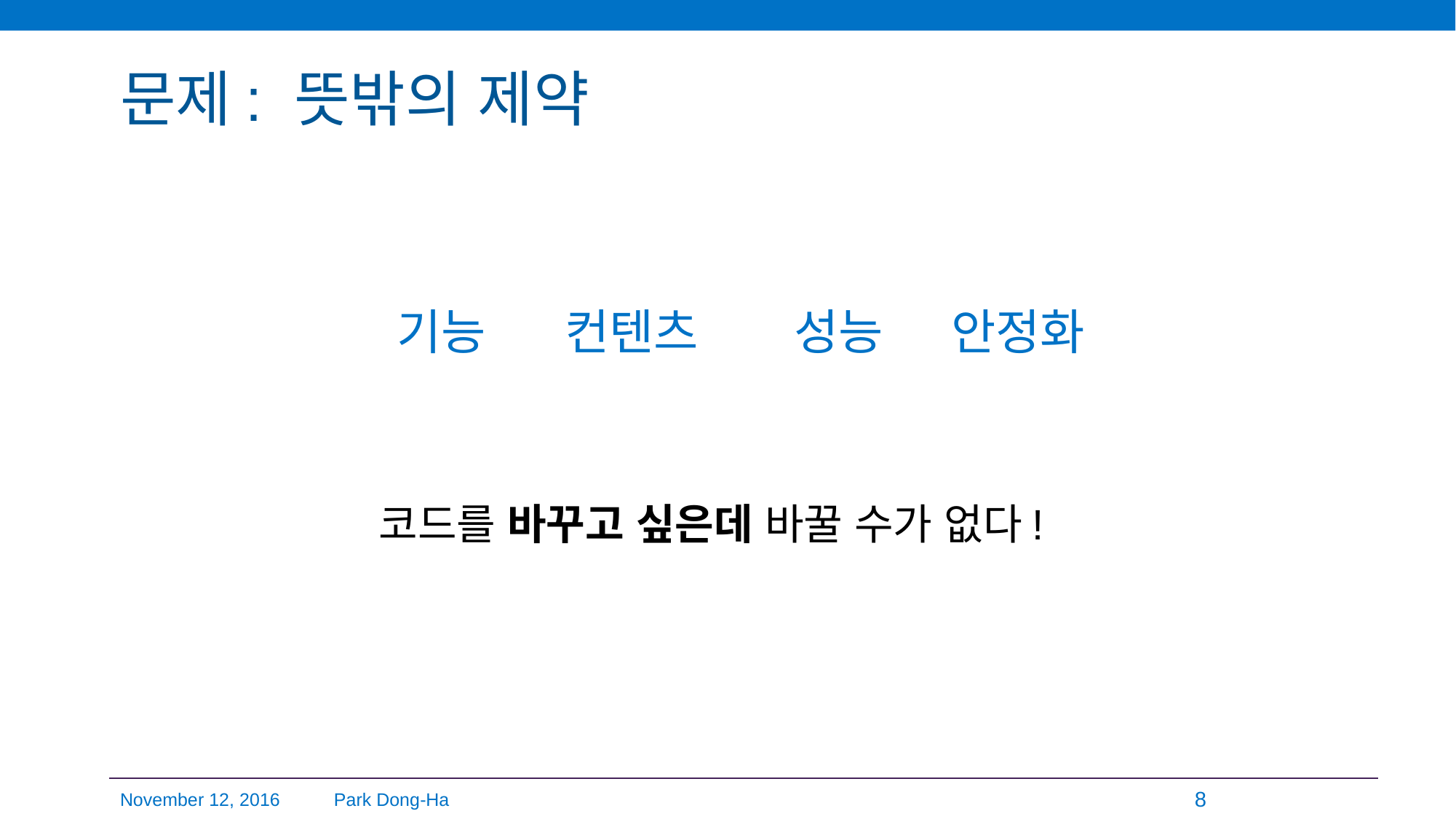

# 문제: 뜻밖의 제약
기능
컨텐츠
성능
안정화
코드를 바꾸고 싶은데 바꿀 수가 없다!
Park Dong-Ha
8